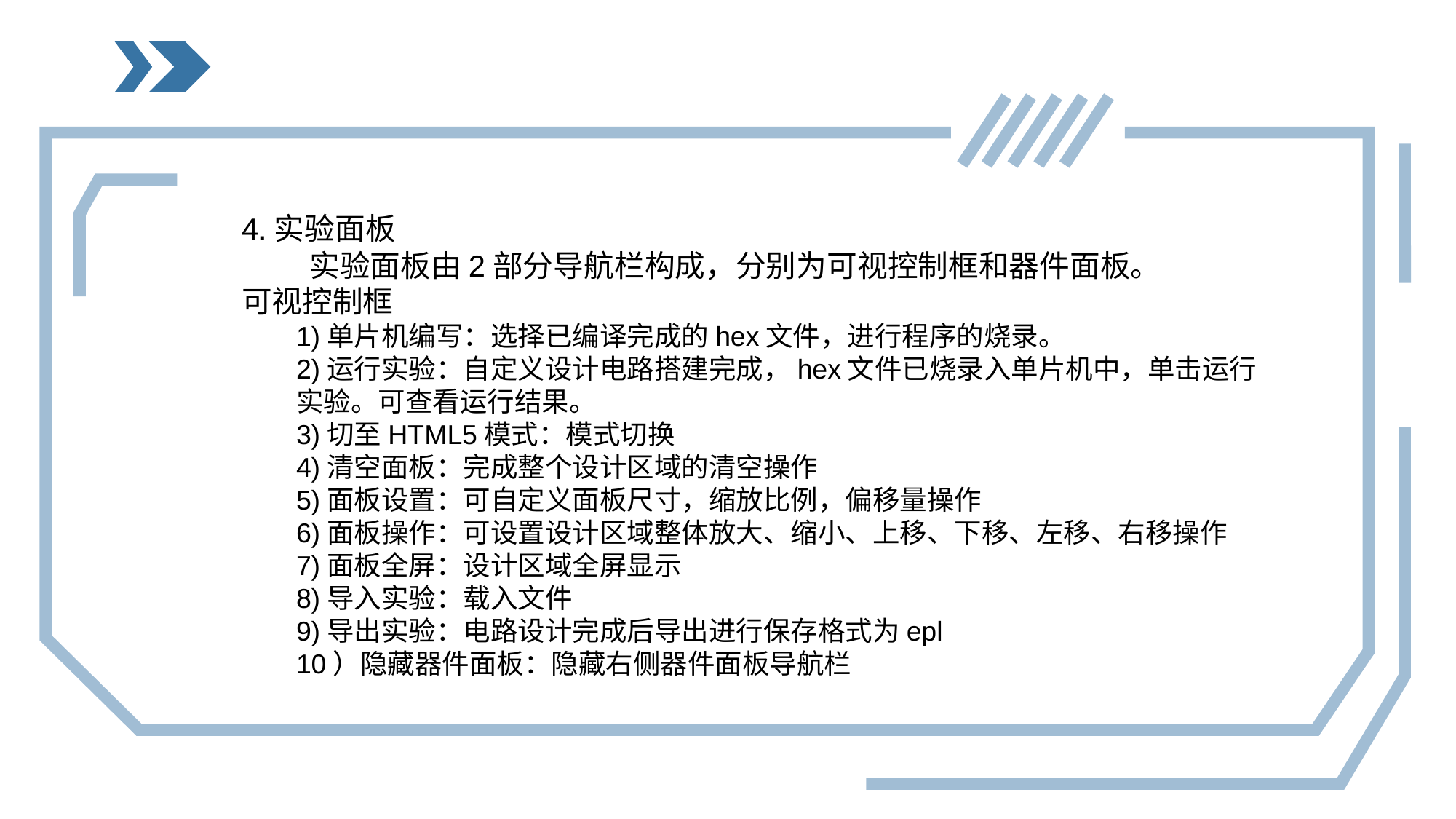

4.实验面板
         实验面板由2部分导航栏构成，分别为可视控制框和器件面板。
可视控制框
1)单片机编写：选择已编译完成的hex文件，进行程序的烧录。
2)运行实验：自定义设计电路搭建完成，hex文件已烧录入单片机中，单击运行实验。可查看运行结果。
3)切至HTML5模式：模式切换
4)清空面板：完成整个设计区域的清空操作
5)面板设置：可自定义面板尺寸，缩放比例，偏移量操作
6)面板操作：可设置设计区域整体放大、缩小、上移、下移、左移、右移操作
7)面板全屏：设计区域全屏显示
8)导入实验：载入文件
9)导出实验：电路设计完成后导出进行保存格式为epl
10）隐藏器件面板：隐藏右侧器件面板导航栏